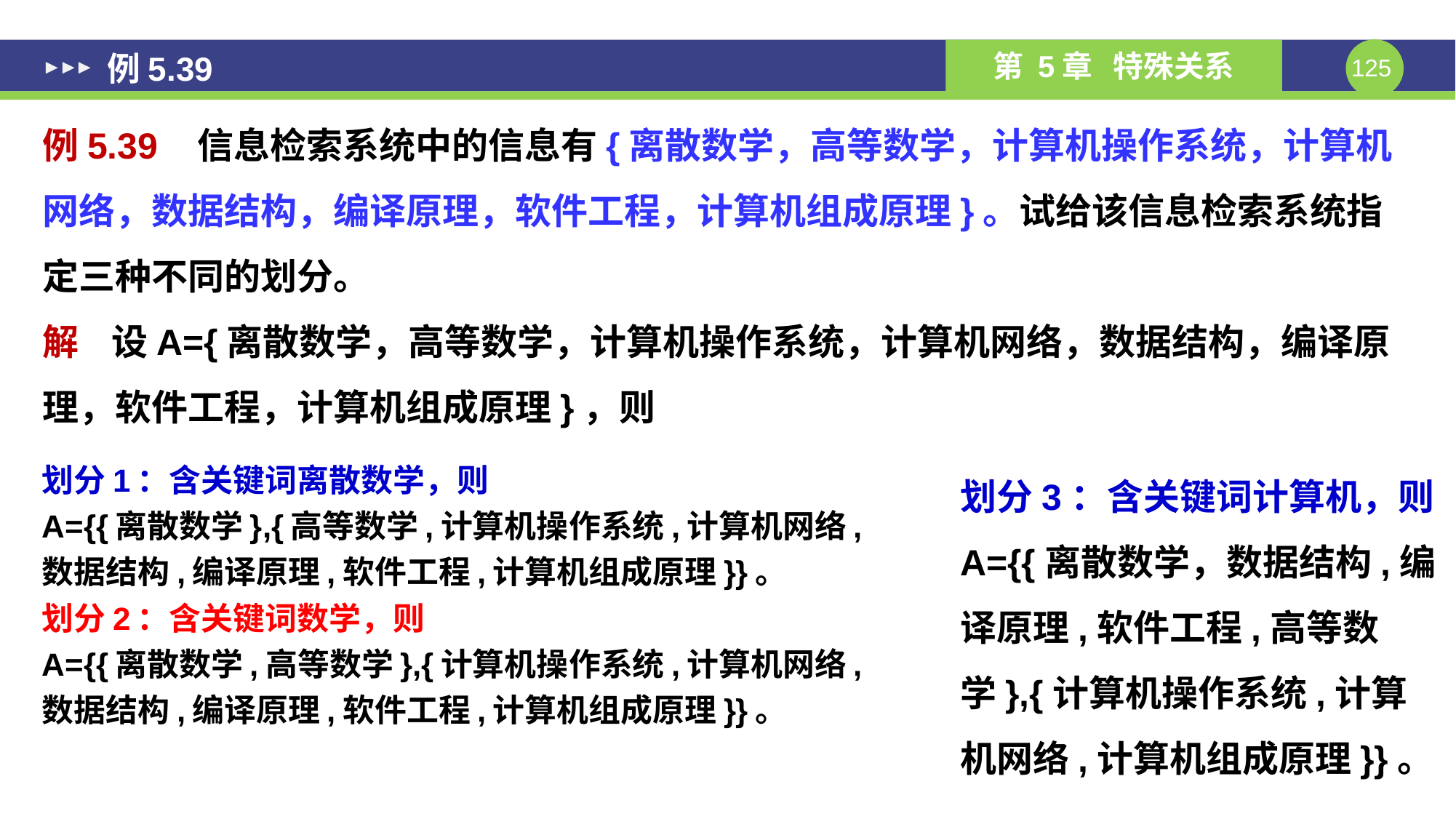

# 例5.39
例5.39   信息检索系统中的信息有{离散数学，高等数学，计算机操作系统，计算机网络，数据结构，编译原理，软件工程，计算机组成原理}。试给该信息检索系统指定三种不同的划分。
解    设A={离散数学，高等数学，计算机操作系统，计算机网络，数据结构，编译原理，软件工程，计算机组成原理}，则

划分1：含关键词离散数学，则
A={{离散数学},{高等数学,计算机操作系统,计算机网络,数据结构,编译原理,软件工程,计算机组成原理}}。
划分2：含关键词数学，则
A={{离散数学,高等数学},{计算机操作系统,计算机网络,数据结构,编译原理,软件工程,计算机组成原理}}。
划分3：含关键词计算机，则
A={{离散数学，数据结构,编译原理,软件工程,高等数学},{计算机操作系统,计算机网络,计算机组成原理}}。